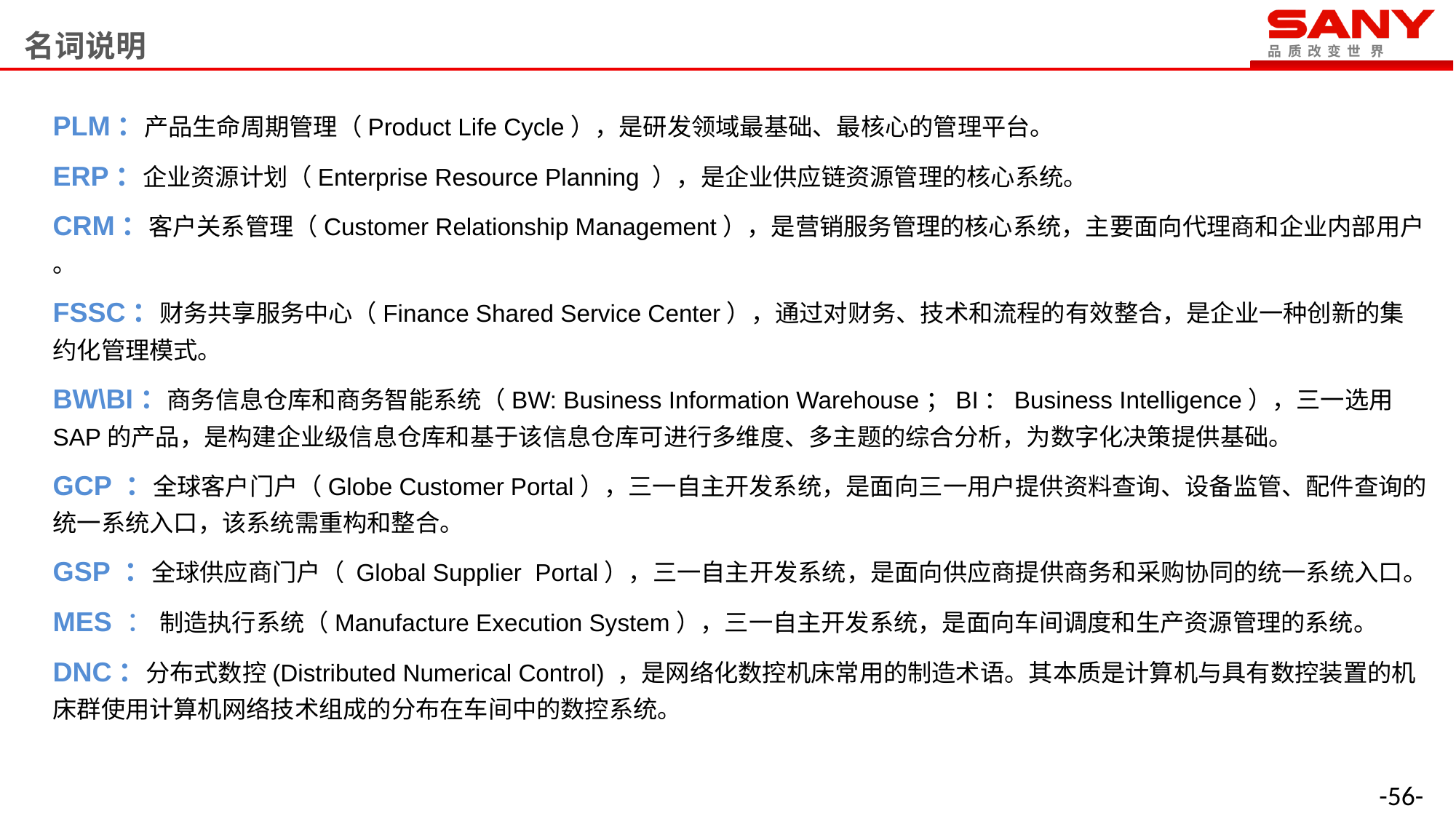

# 名词说明
PLM：产品生命周期管理（Product Life Cycle），是研发领域最基础、最核心的管理平台。
ERP：企业资源计划（Enterprise Resource Planning ），是企业供应链资源管理的核心系统。
CRM：客户关系管理（Customer Relationship Management），是营销服务管理的核心系统，主要面向代理商和企业内部用户 。
FSSC：财务共享服务中心（Finance Shared Service Center），通过对财务、技术和流程的有效整合，是企业一种创新的集约化管理模式。
BW\BI：商务信息仓库和商务智能系统（BW: Business Information Warehouse；BI：Business Intelligence），三一选用SAP的产品，是构建企业级信息仓库和基于该信息仓库可进行多维度、多主题的综合分析，为数字化决策提供基础。
GCP ：全球客户门户（Globe Customer Portal），三一自主开发系统，是面向三一用户提供资料查询、设备监管、配件查询的统一系统入口，该系统需重构和整合。
GSP ：全球供应商门户（ Global Supplier  Portal），三一自主开发系统，是面向供应商提供商务和采购协同的统一系统入口。
MES ： 制造执行系统（Manufacture Execution System），三一自主开发系统，是面向车间调度和生产资源管理的系统。
DNC：分布式数控(Distributed Numerical Control) ，是网络化数控机床常用的制造术语。其本质是计算机与具有数控装置的机床群使用计算机网络技术组成的分布在车间中的数控系统。